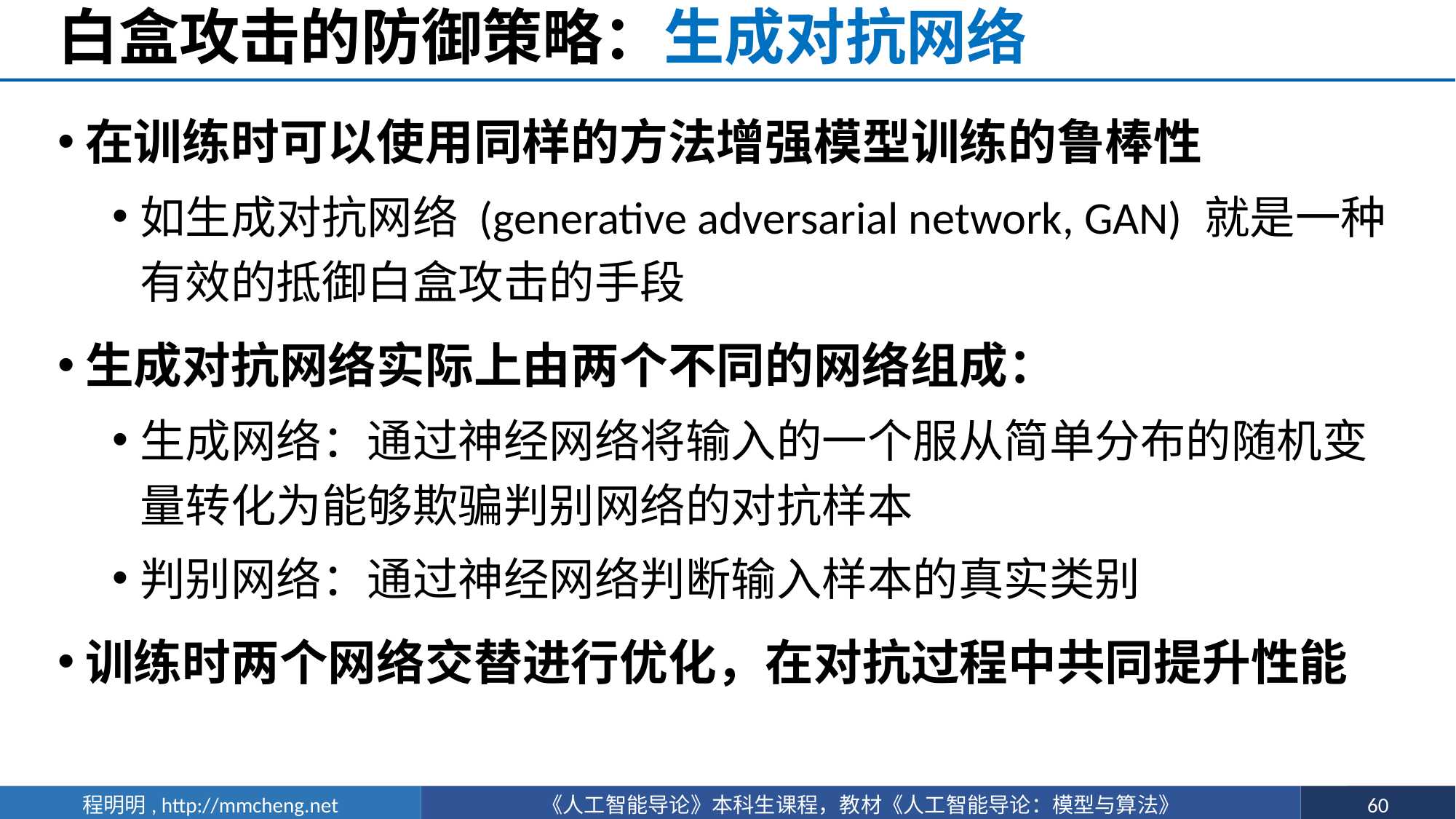

# 白盒攻击的防御策略：生成对抗网络
在训练时可以使用同样的方法增强模型训练的鲁棒性
如生成对抗网络 (generative adversarial network, GAN) 就是一种有效的抵御白盒攻击的手段
生成对抗网络实际上由两个不同的网络组成：
生成网络：通过神经网络将输入的一个服从简单分布的随机变量转化为能够欺骗判别网络的对抗样本
判别网络：通过神经网络判断输入样本的真实类别
训练时两个网络交替进行优化，在对抗过程中共同提升性能